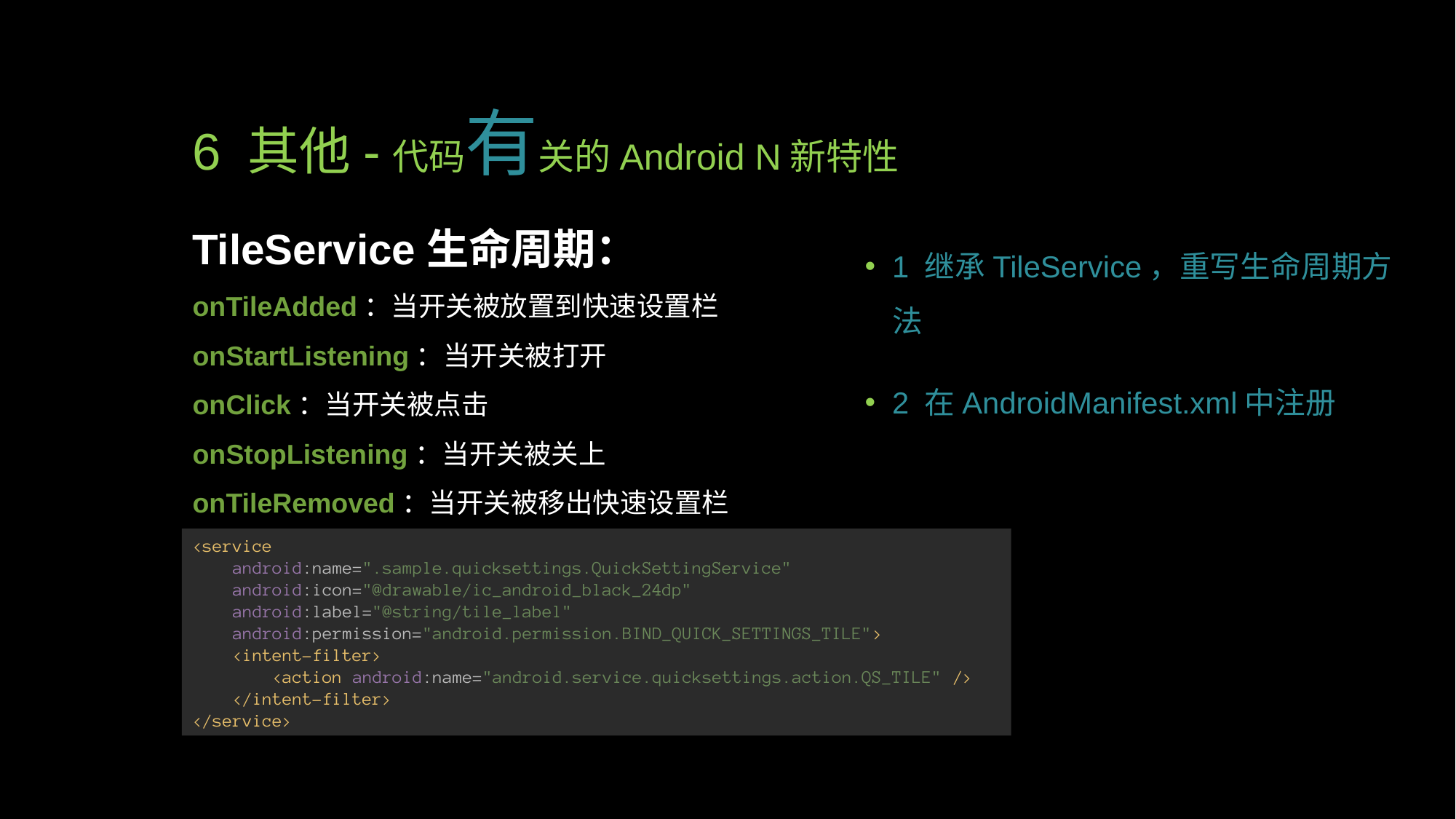

# 6 其他-代码有关的Android N新特性
TileService生命周期：
onTileAdded：当开关被放置到快速设置栏
onStartListening：当开关被打开
onClick：当开关被点击
onStopListening：当开关被关上
onTileRemoved：当开关被移出快速设置栏
1 继承TileService，重写生命周期方法
2 在AndroidManifest.xml中注册

<service
    android:name=".sample.quicksettings.QuickSettingService"
    android:icon="@drawable/ic_android_black_24dp"
    android:label="@string/tile_label"
    android:permission="android.permission.BIND_QUICK_SETTINGS_TILE">
    <intent-filter>
        <action android:name="android.service.quicksettings.action.QS_TILE" />
    </intent-filter>
</service>